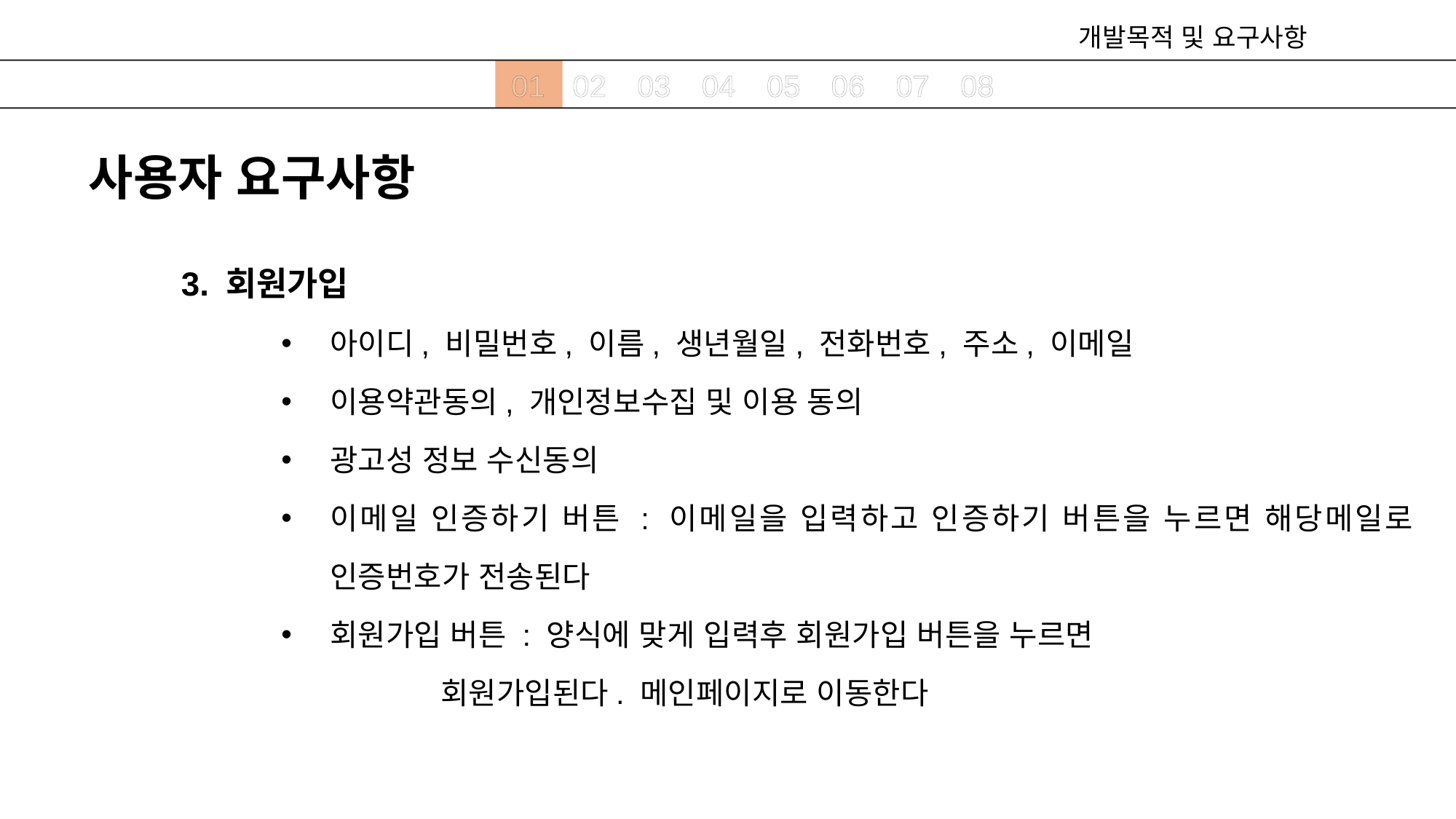

개발목적 및 요구사항

01
02
03
04
05
06
07
08
사용자 요구사항

3. 회원가입
아이디, 비밀번호, 이름, 생년월일, 전화번호, 주소, 이메일
이용약관동의, 개인정보수집 및 이용 동의
광고성 정보 수신동의
이메일 인증하기 버튼 : 이메일을 입력하고 인증하기 버튼을 누르면 해당메일로 인증번호가 전송된다
회원가입 버튼 : 양식에 맞게 입력후 회원가입 버튼을 누르면
	     회원가입된다. 메인페이지로 이동한다